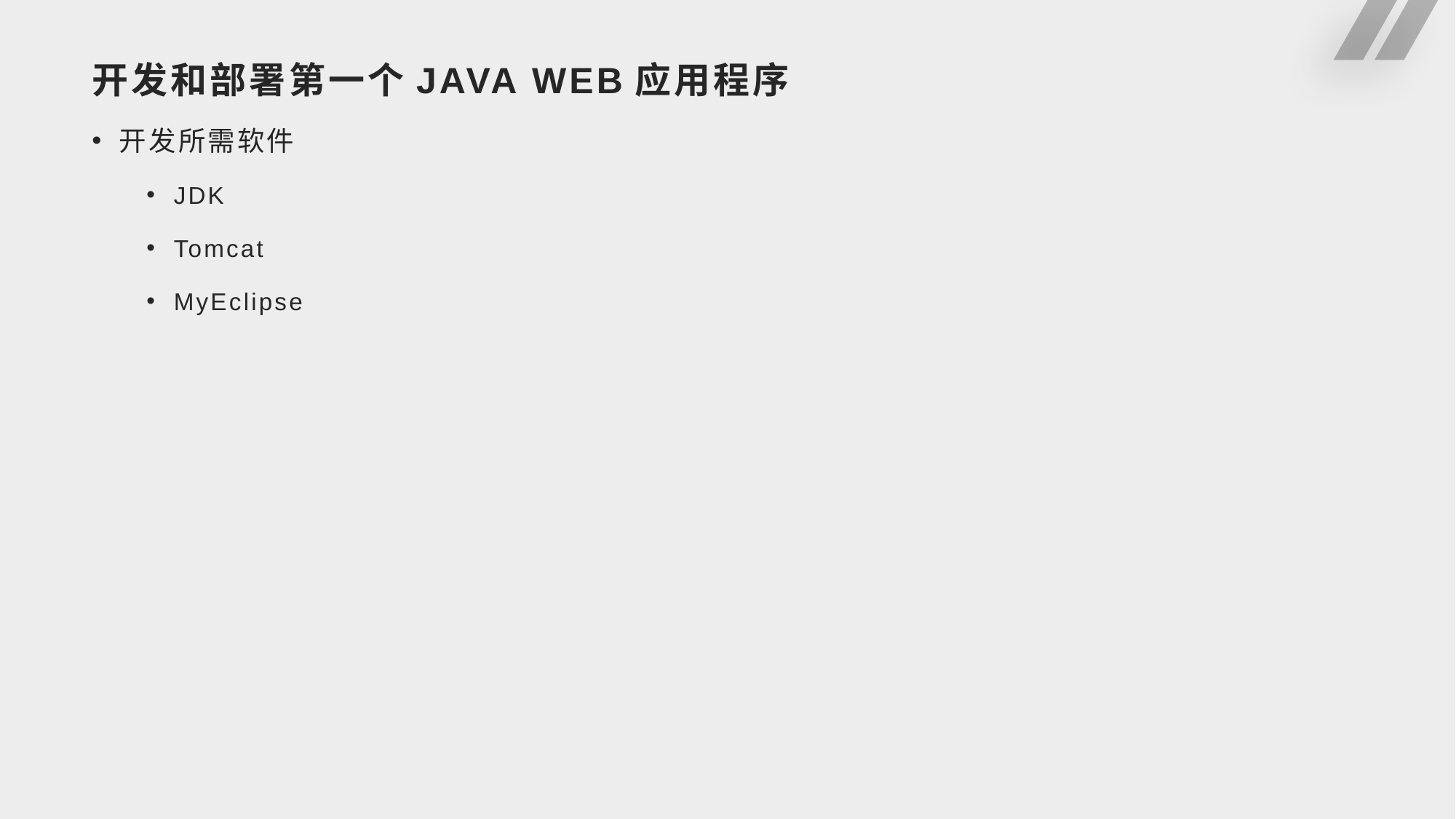

# 开发和部署第一个JAVA WEB应用程序
开发所需软件
JDK
Tomcat
MyEclipse